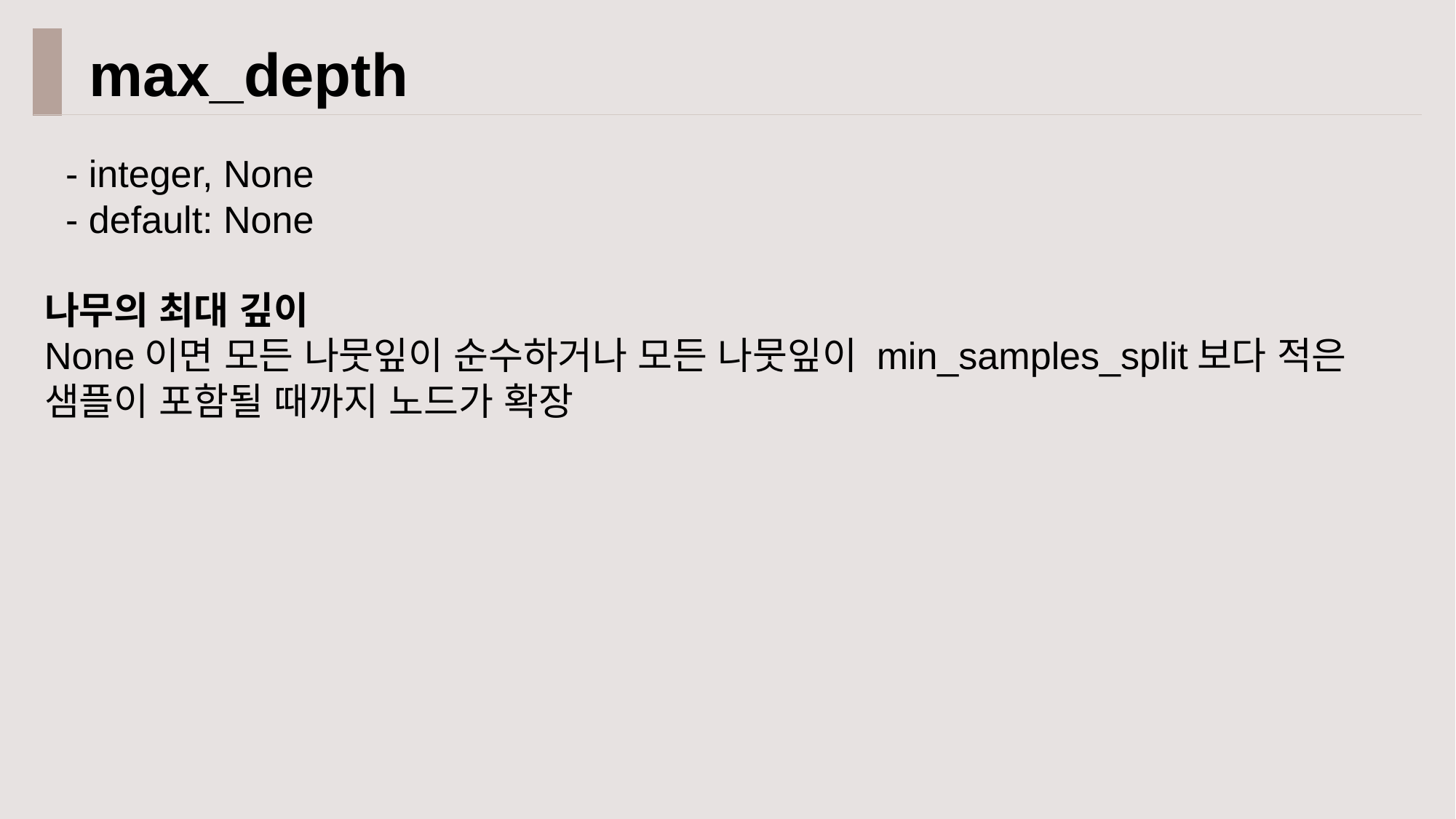

max_depth
  - integer, None
  - default: None

나무의 최대 깊이
None이면 모든 나뭇잎이 순수하거나 모든 나뭇잎이 min_samples_split보다 적은 샘플이 포함될 때까지 노드가 확장